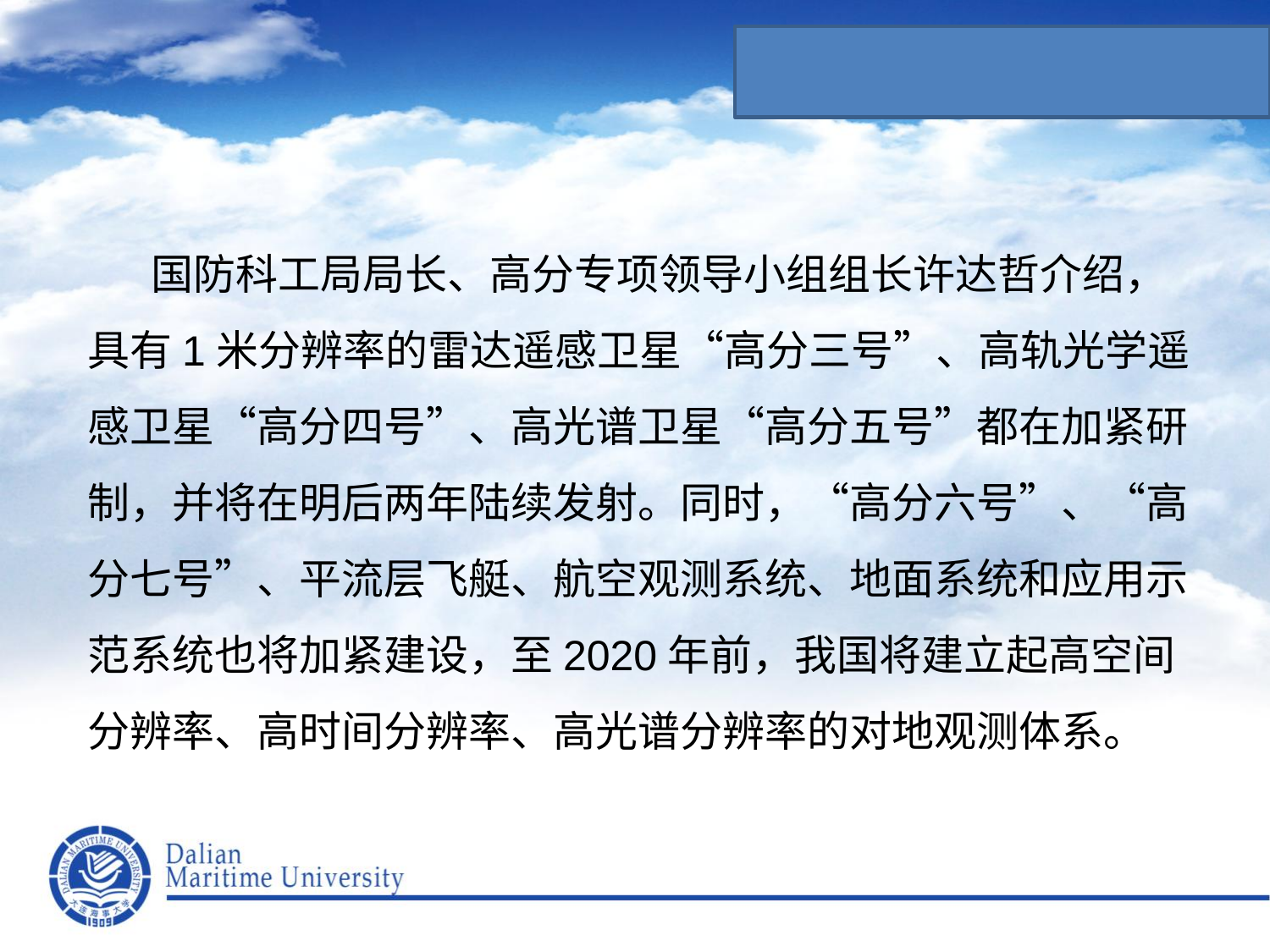

国防科工局局长、高分专项领导小组组长许达哲介绍，具有1米分辨率的雷达遥感卫星“高分三号”、高轨光学遥感卫星“高分四号”、高光谱卫星“高分五号”都在加紧研制，并将在明后两年陆续发射。同时，“高分六号”、“高分七号”、平流层飞艇、航空观测系统、地面系统和应用示范系统也将加紧建设，至2020年前，我国将建立起高空间分辨率、高时间分辨率、高光谱分辨率的对地观测体系。